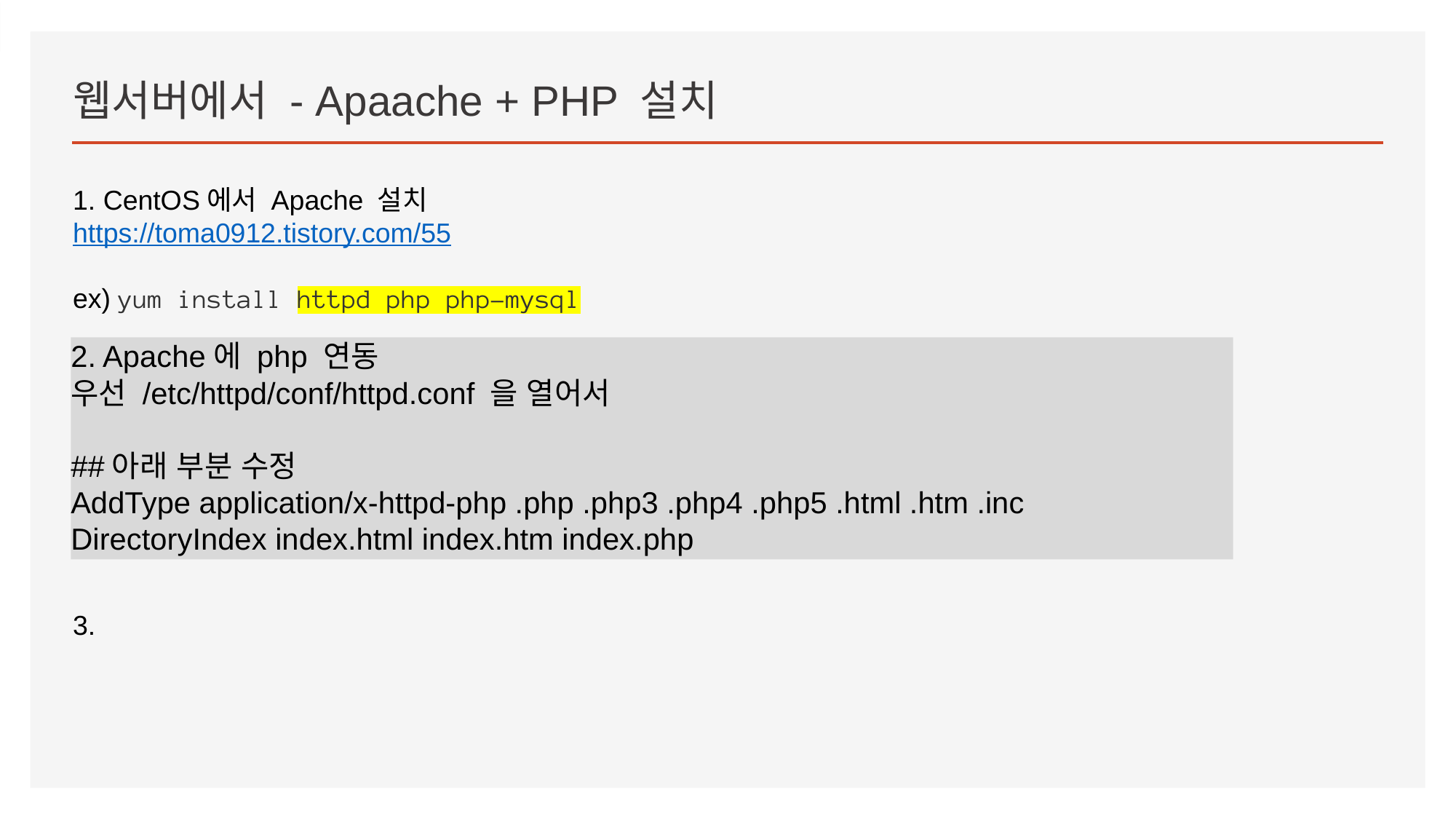

# 웹서버에서 - Apaache + PHP 설치

1. CentOS에서 Apache 설치
https://toma0912.tistory.com/55

ex) yum install httpd php php-mysql

2. Apache에 php 연동
우선 /etc/httpd/conf/httpd.conf 을 열어서

##아래 부분 수정
AddType application/x-httpd-php .php .php3 .php4 .php5 .html .htm .inc
DirectoryIndex index.html index.htm index.php

3.